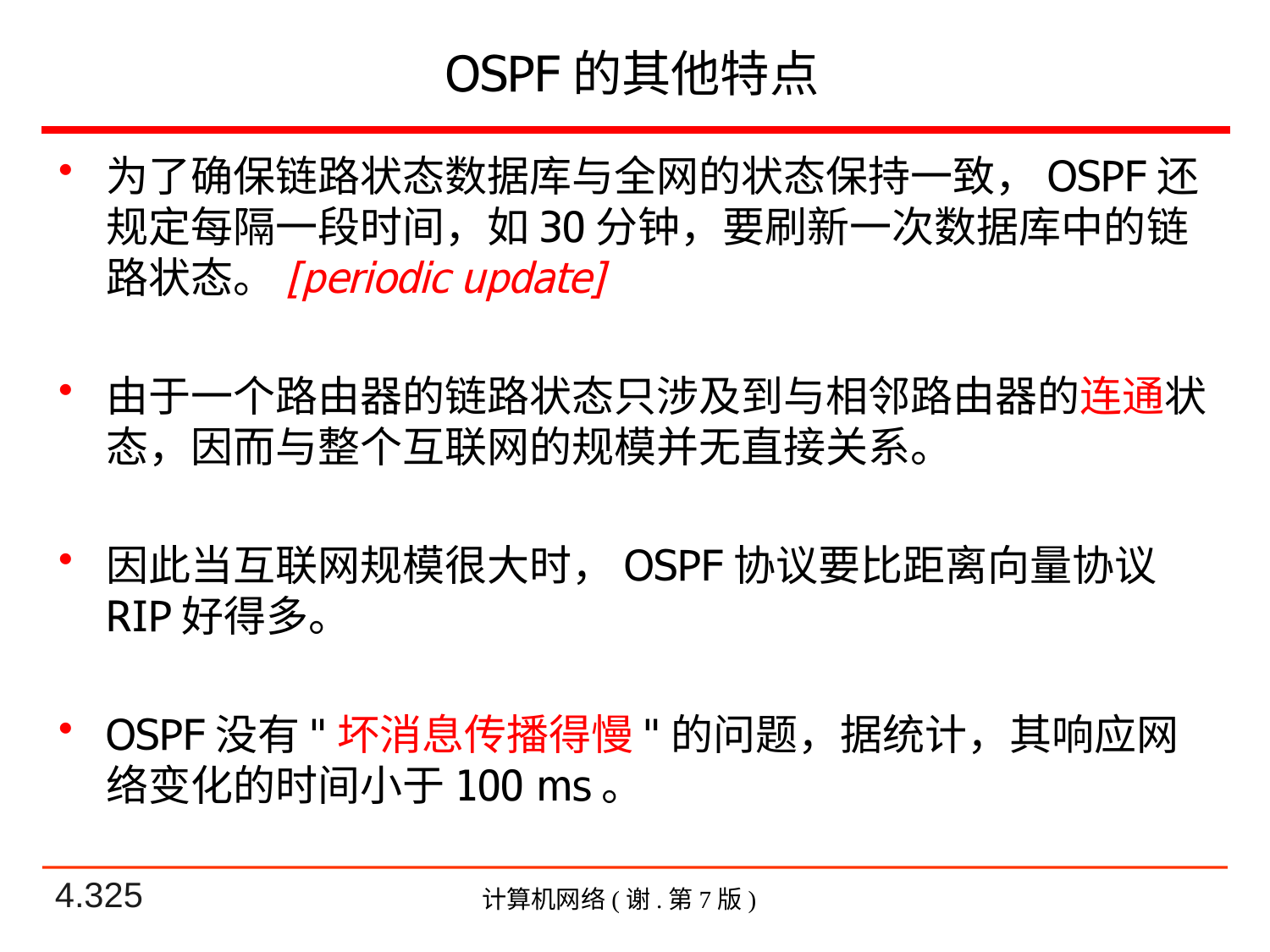

# OSPF的其他特点
为了确保链路状态数据库与全网的状态保持一致，OSPF还规定每隔一段时间，如30分钟，要刷新一次数据库中的链路状态。[periodic update]

由于一个路由器的链路状态只涉及到与相邻路由器的连通状态，因而与整个互联网的规模并无直接关系。

因此当互联网规模很大时，OSPF协议要比距离向量协议RIP好得多。

OSPF没有"坏消息传播得慢"的问题，据统计，其响应网络变化的时间小于100 ms。